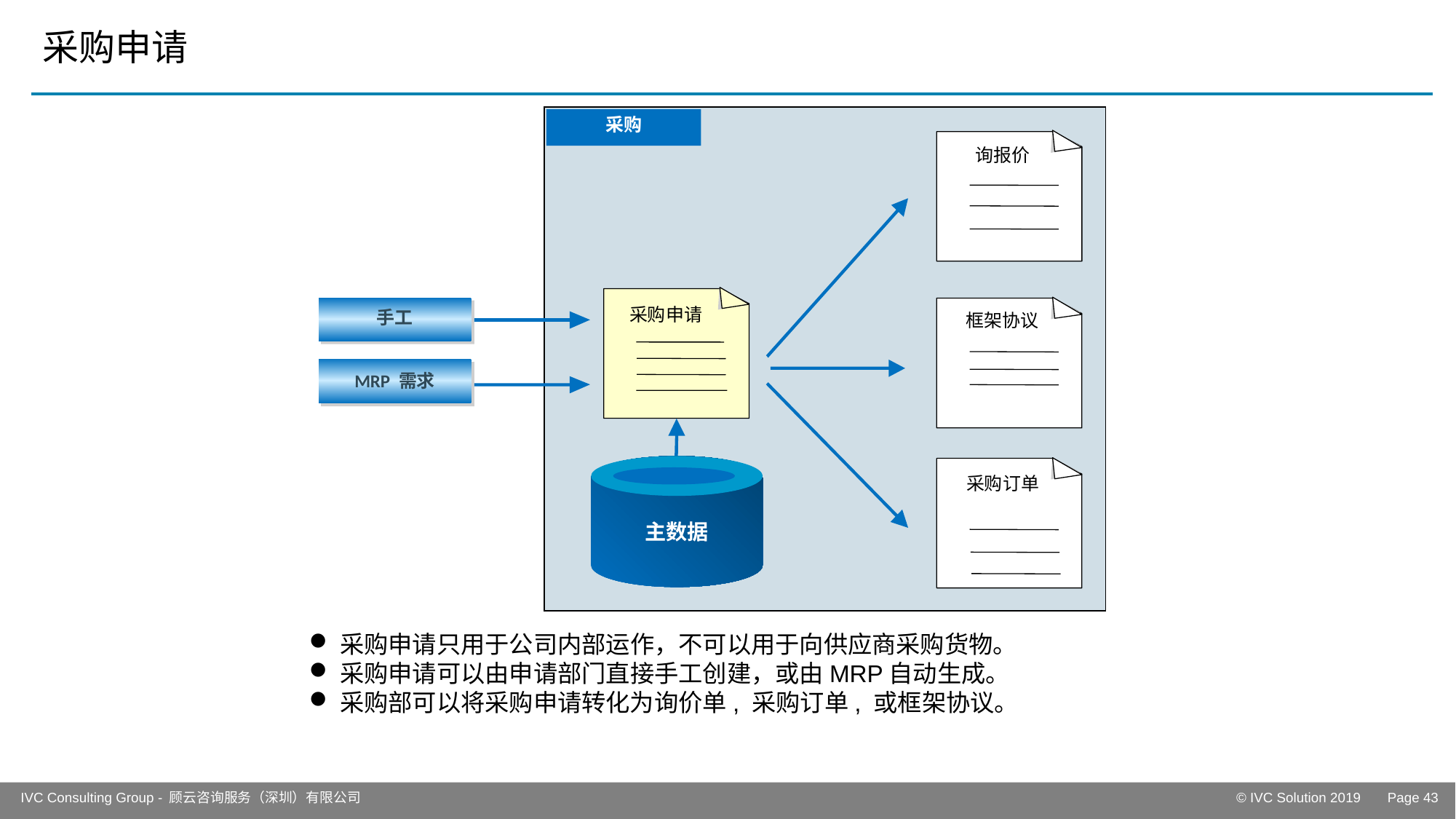

# 采购申请

采购

询报价

框架协议

采购申请
手工

MRP 需求

主数据

采购订单

采购申请只用于公司内部运作，不可以用于向供应商采购货物。
采购申请可以由申请部门直接手工创建，或由MRP自动生成。
采购部可以将采购申请转化为询价单, 采购订单, 或框架协议。